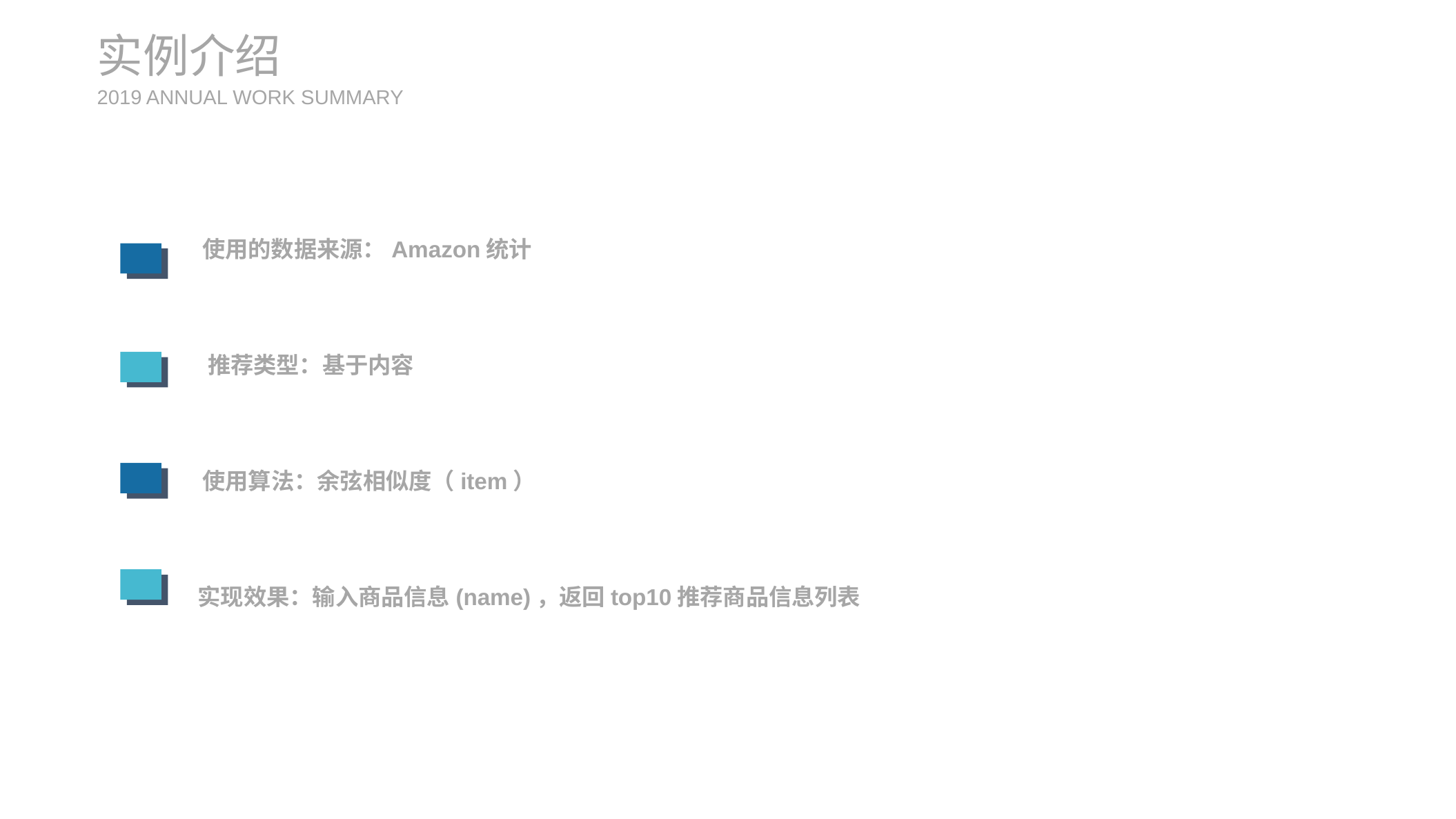

实例介绍
2019 ANNUAL WORK SUMMARY
使用的数据来源：Amazon统计

推荐类型：基于内容

使用算法：余弦相似度（item）

实现效果：输入商品信息(name)，返回top10推荐商品信息列表